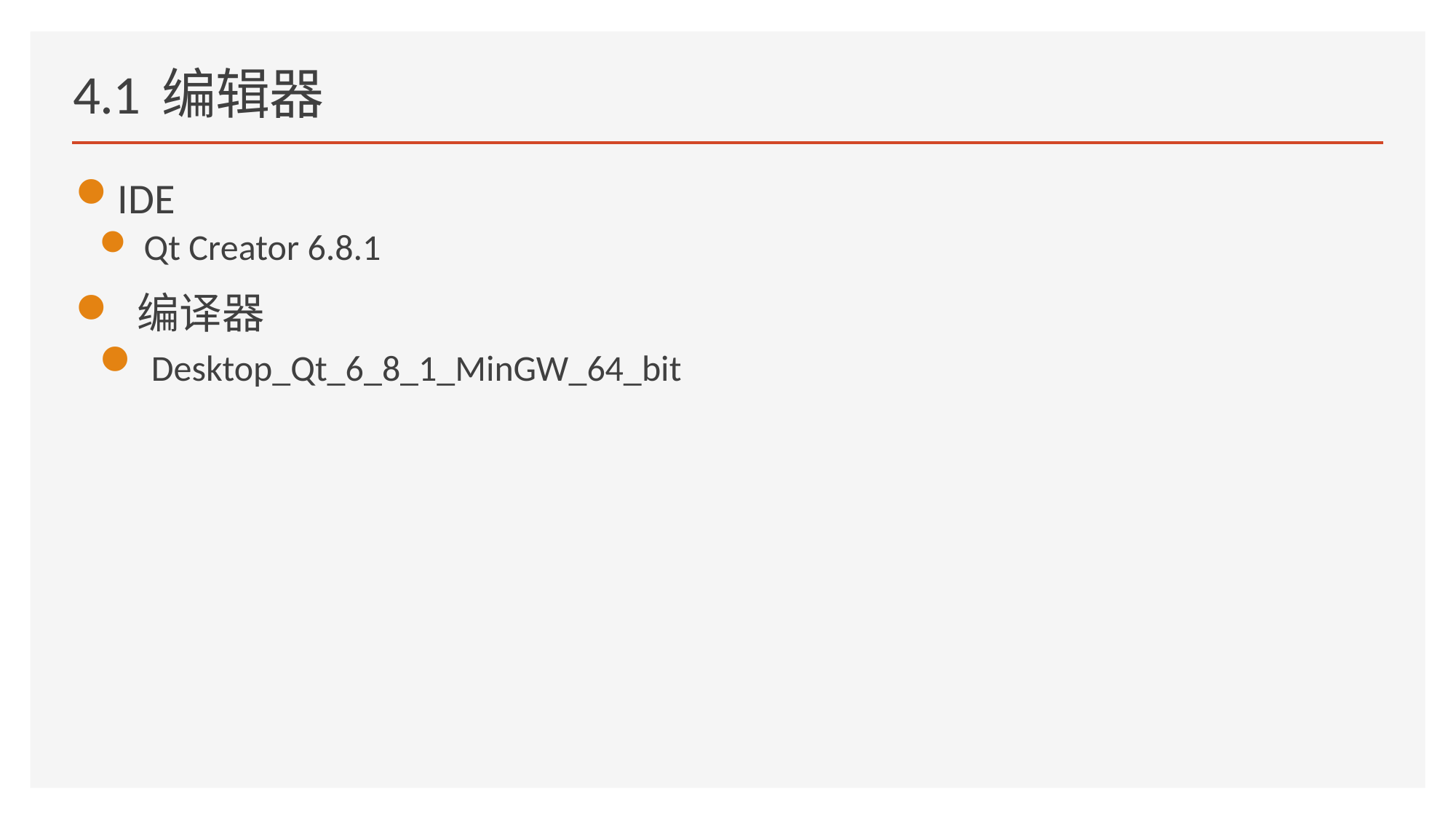

# 4.1 编辑器
IDE
 Qt Creator 6.8.1
 编译器
 Desktop_Qt_6_8_1_MinGW_64_bit